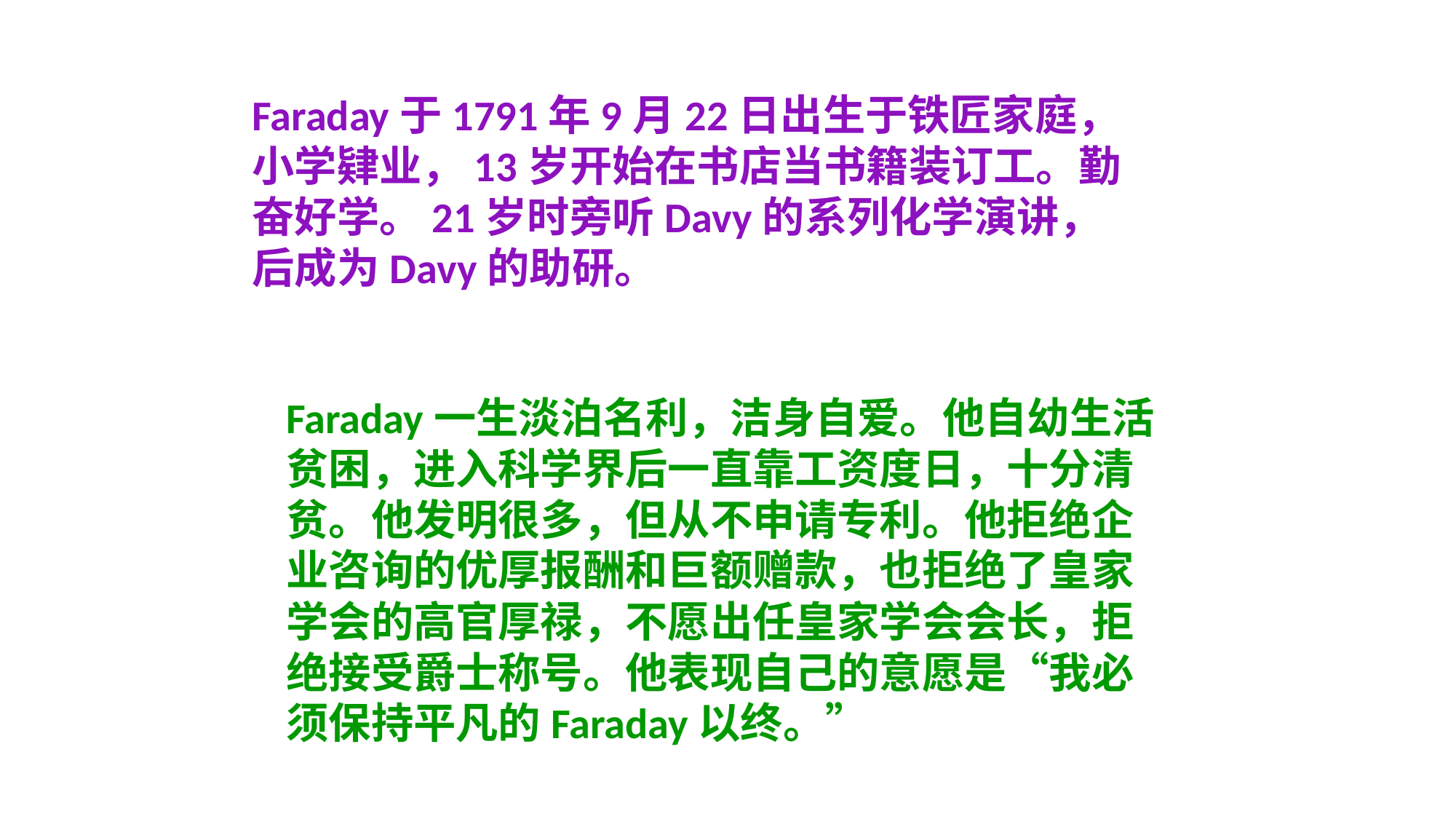

Faraday于1791年9月22日出生于铁匠家庭，小学肄业，13岁开始在书店当书籍装订工。勤奋好学。21岁时旁听Davy的系列化学演讲，后成为Davy的助研。
Faraday一生淡泊名利，洁身自爱。他自幼生活贫困，进入科学界后一直靠工资度日，十分清贫。他发明很多，但从不申请专利。他拒绝企业咨询的优厚报酬和巨额赠款，也拒绝了皇家学会的高官厚禄，不愿出任皇家学会会长，拒绝接受爵士称号。他表现自己的意愿是“我必须保持平凡的Faraday以终。”